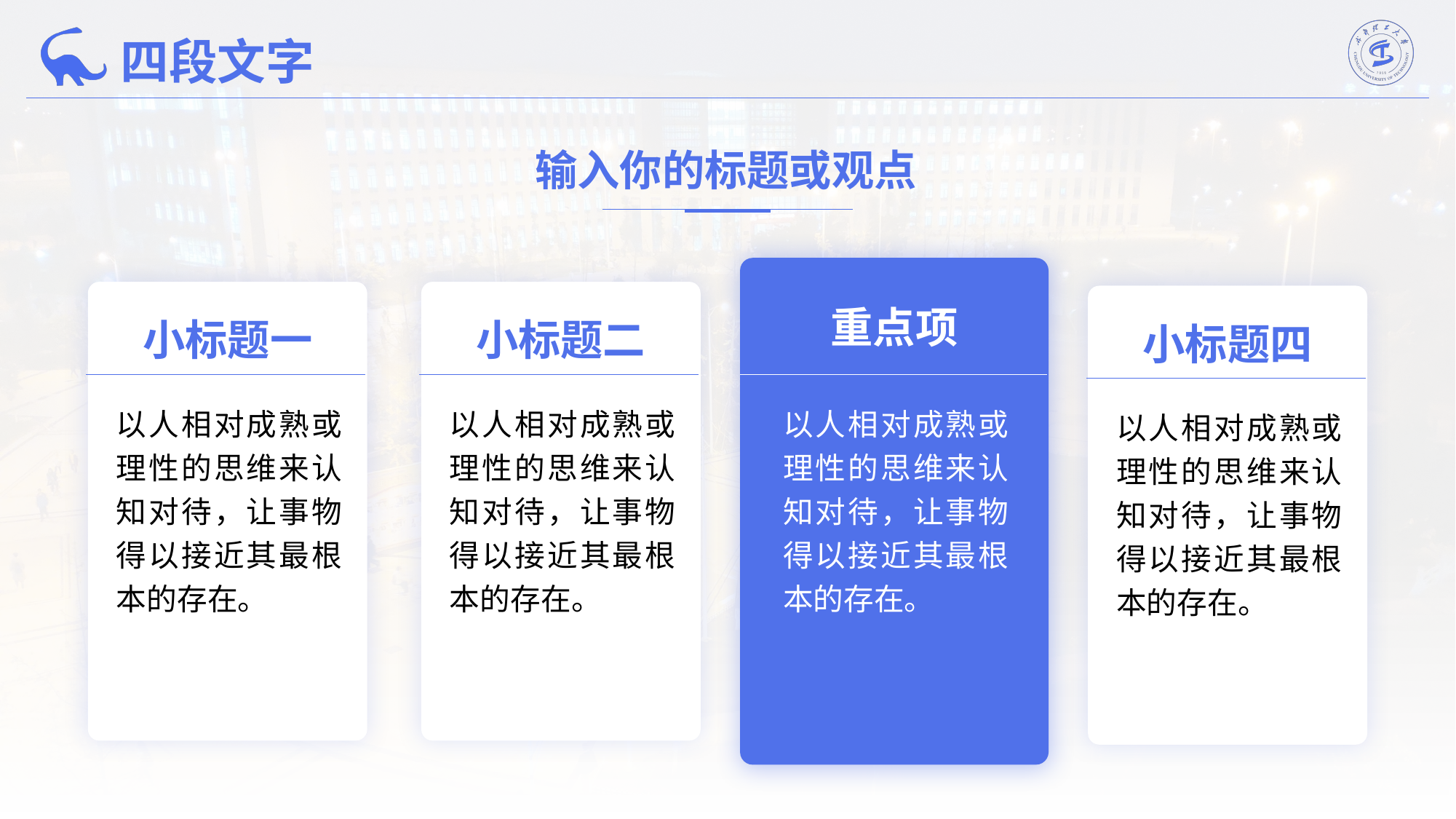

四段文字
输入你的标题或观点

重点项

小标题一
小标题二
小标题四
以人相对成熟或理性的思维来认知对待，让事物得以接近其最根本的存在。
以人相对成熟或理性的思维来认知对待，让事物得以接近其最根本的存在。
以人相对成熟或理性的思维来认知对待，让事物得以接近其最根本的存在。
以人相对成熟或理性的思维来认知对待，让事物得以接近其最根本的存在。